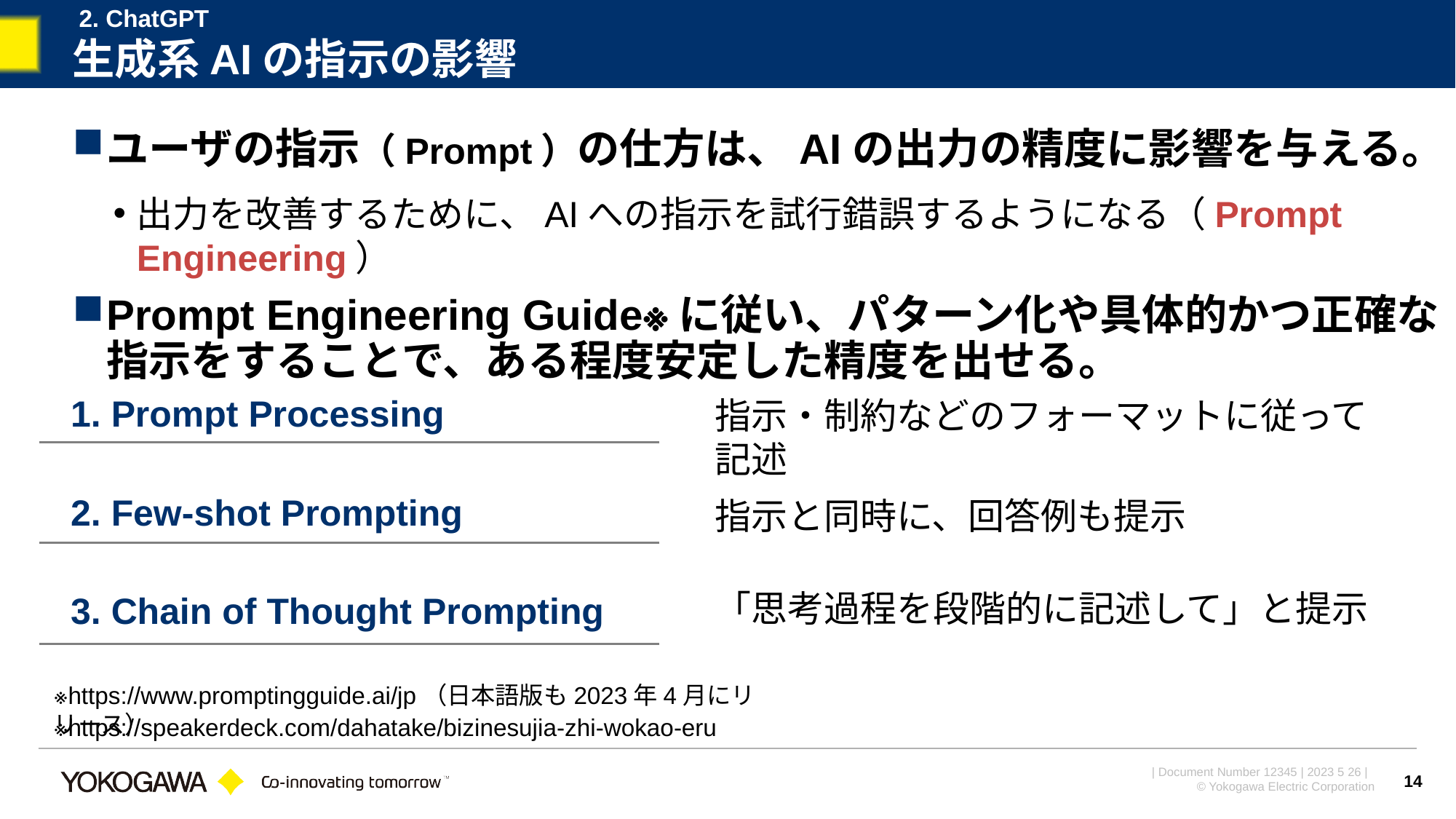

2. ChatGPT
# 生成系AIの指示の影響
ユーザの指示（Prompt）の仕方は、AIの出力の精度に影響を与える。
出力を改善するために、AIへの指示を試行錯誤するようになる（Prompt Engineering）
Prompt Engineering Guide※に従い、パターン化や具体的かつ正確な
指示をすることで、ある程度安定した精度を出せる。
1. Prompt Processing
指示・制約などのフォーマットに従って記述
2. Few-shot Prompting
指示と同時に、回答例も提示
「思考過程を段階的に記述して」と提示
3. Chain of Thought Prompting
※https://www.promptingguide.ai/jp（日本語版も2023年4月にリリース）
※https://speakerdeck.com/dahatake/bizinesujia-zhi-wokao-eru
14